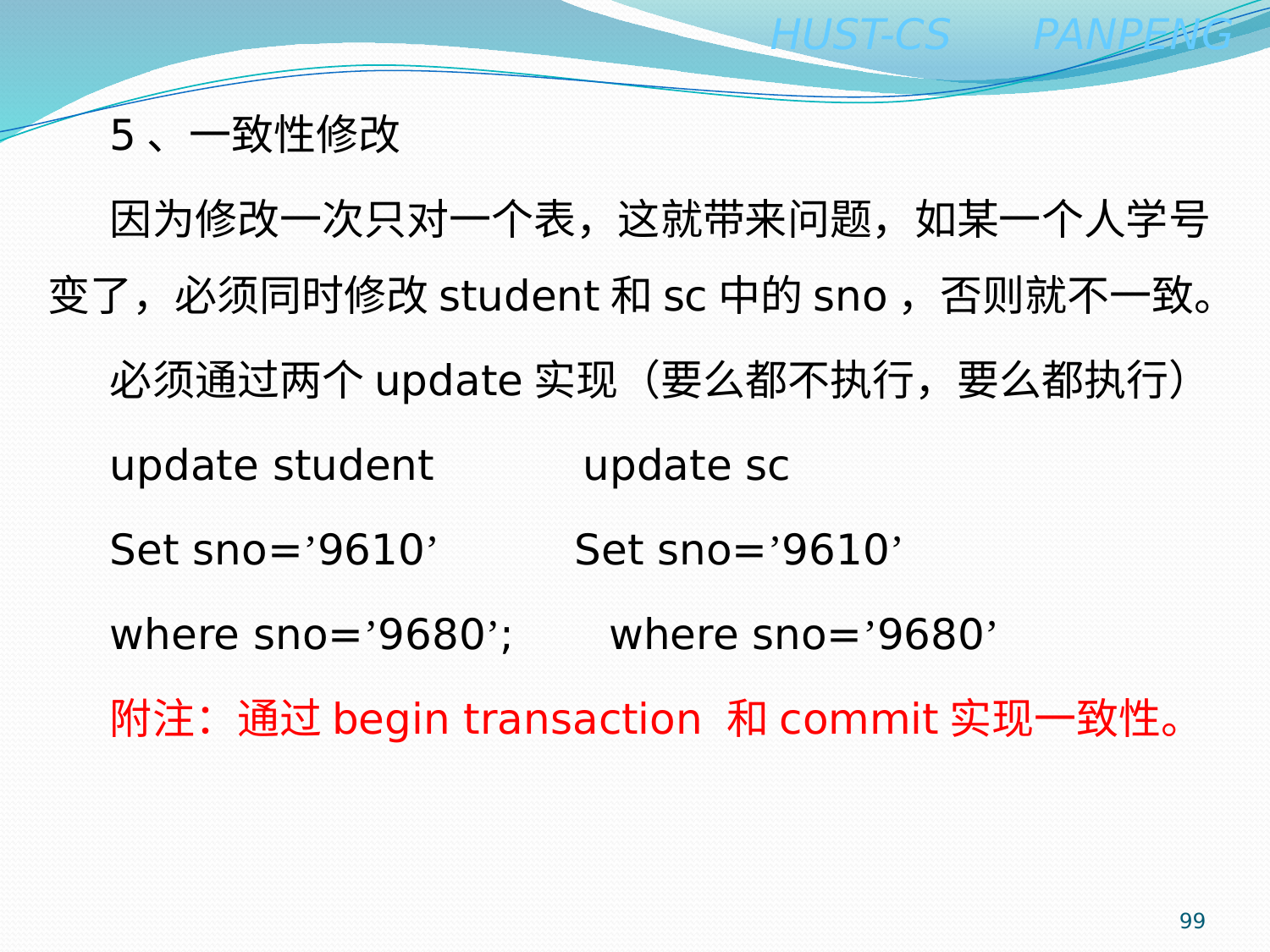

5、一致性修改
因为修改一次只对一个表，这就带来问题，如某一个人学号变了，必须同时修改student和sc中的sno，否则就不一致。
必须通过两个update实现（要么都不执行，要么都执行）
update student           update sc
Set sno=’9610’          Set sno=’9610’
where sno=’9680’;       where sno=’9680’
附注：通过begin transaction 和commit实现一致性。
99